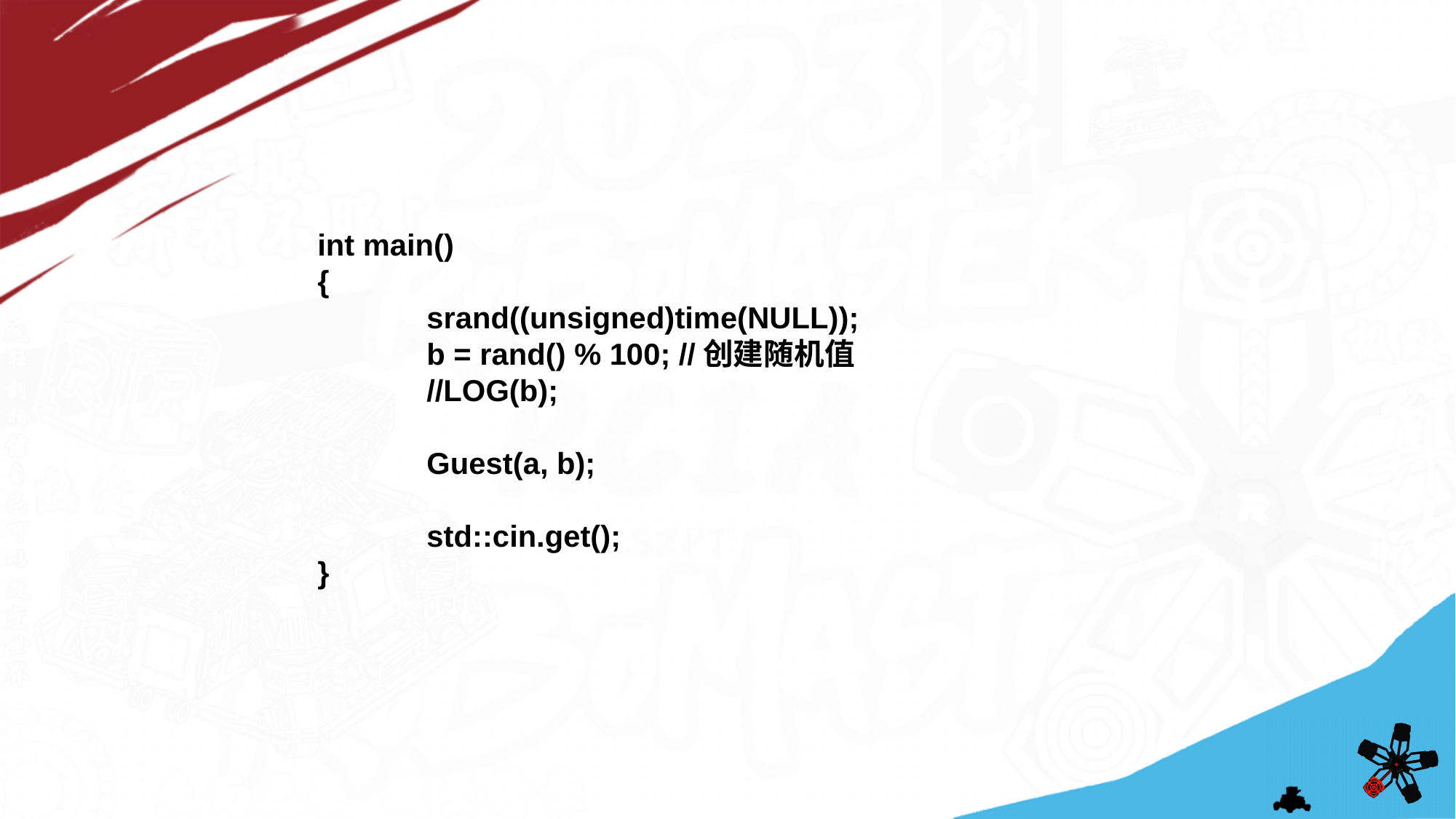

int main()
{
	srand((unsigned)time(NULL));
	b = rand() % 100; //创建随机值
	//LOG(b);

	Guest(a, b);

	std::cin.get();
}